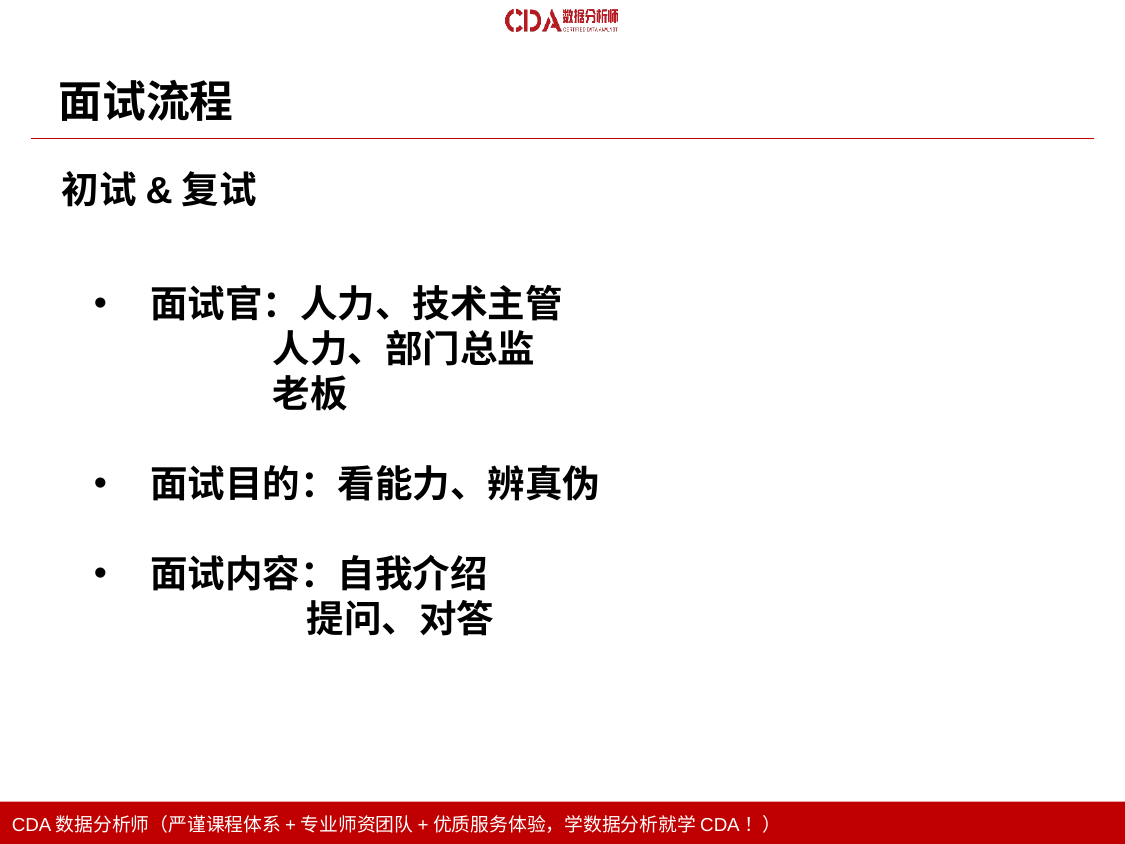

面试流程
初试&复试
面试官：人力、技术主管
                    人力、部门总监
                    老板

面试目的：看能力、辨真伪

面试内容：自我介绍
                        提问、对答